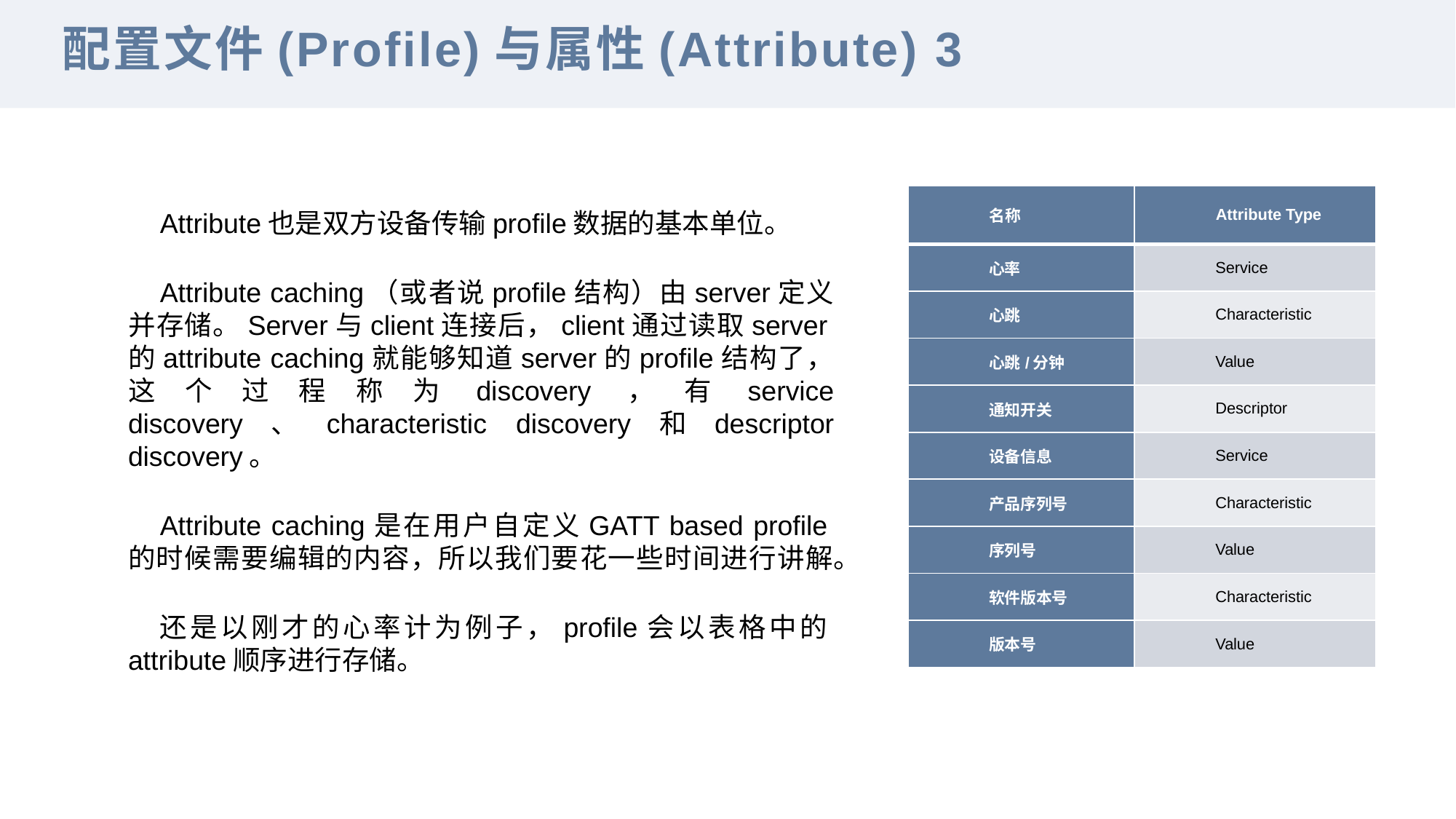

配置文件(Profile)与属性(Attribute) 3
| 名称 | Attribute Type |
| --- | --- |
| 心率 | Service |
| 心跳 | Characteristic |
| 心跳/分钟 | Value |
| 通知开关 | Descriptor |
| 设备信息 | Service |
| 产品序列号 | Characteristic |
| 序列号 | Value |
| 软件版本号 | Characteristic |
| 版本号 | Value |
Attribute也是双方设备传输profile数据的基本单位。
Attribute caching（或者说profile结构）由server定义并存储。Server与client连接后，client通过读取server的attribute caching就能够知道server的profile结构了，这个过程称为discovery，有service discovery、characteristic discovery和descriptor discovery。
Attribute caching是在用户自定义GATT based profile的时候需要编辑的内容，所以我们要花一些时间进行讲解。
还是以刚才的心率计为例子，profile会以表格中的attribute顺序进行存储。